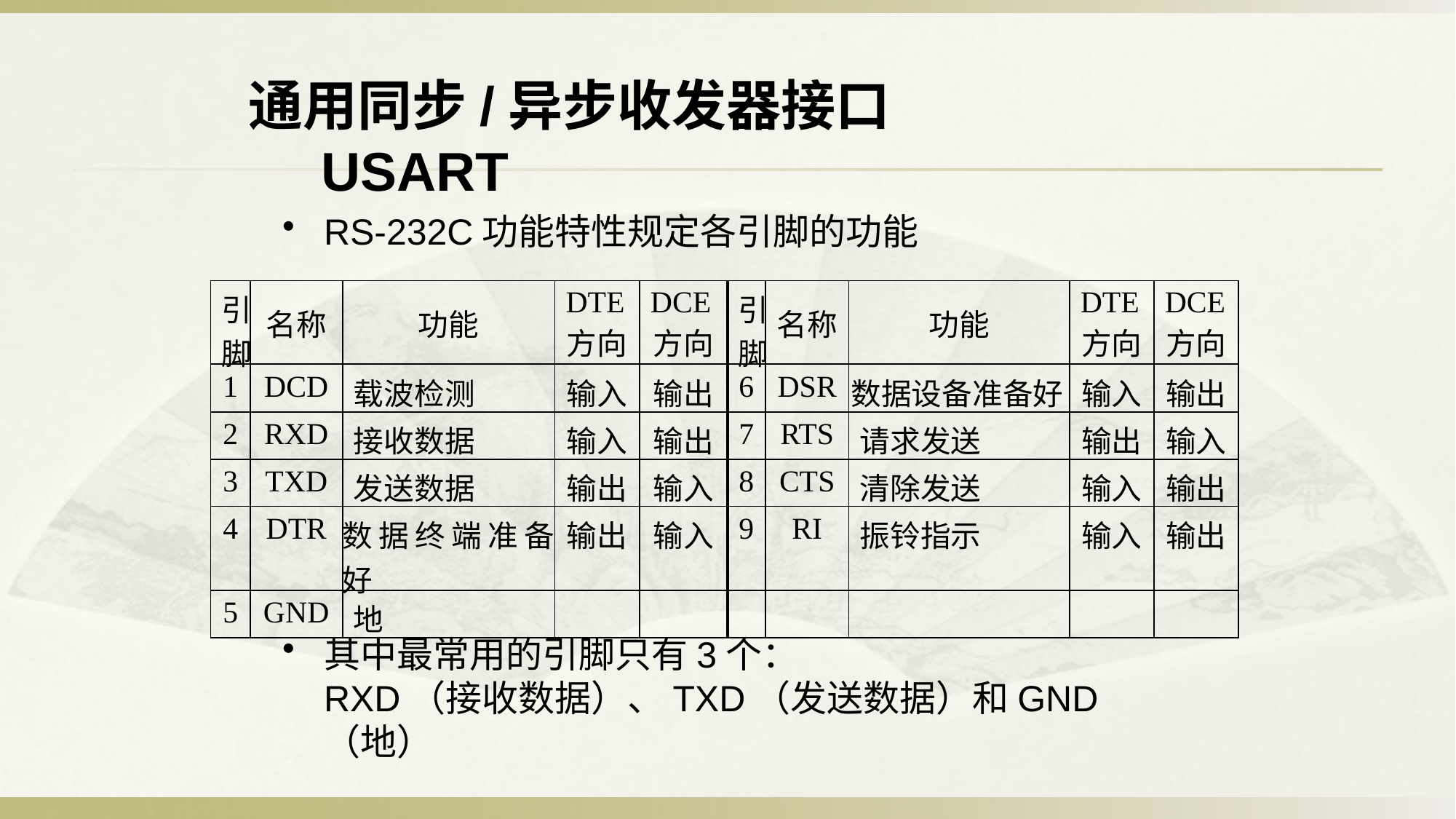

通用同步/异步收发器接口USART
RS-232C功能特性规定各引脚的功能

其中最常用的引脚只有3个：                                      RXD（接收数据）、TXD（发送数据）和GND（地）
| 引脚 | 名称 | 功能 | DTE方向 | DCE方向 | 引脚 | 名称 | 功能 | DTE方向 | DCE方向 |
| --- | --- | --- | --- | --- | --- | --- | --- | --- | --- |
| 1 | DCD | 载波检测 | 输入 | 输出 | 6 | DSR | 数据设备准备好 | 输入 | 输出 |
| 2 | RXD | 接收数据 | 输入 | 输出 | 7 | RTS | 请求发送 | 输出 | 输入 |
| 3 | TXD | 发送数据 | 输出 | 输入 | 8 | CTS | 清除发送 | 输入 | 输出 |
| 4 | DTR | 数据终端准备好 | 输出 | 输入 | 9 | RI | 振铃指示 | 输入 | 输出 |
| 5 | GND | 地 |  |  |  |  |  |  |  |